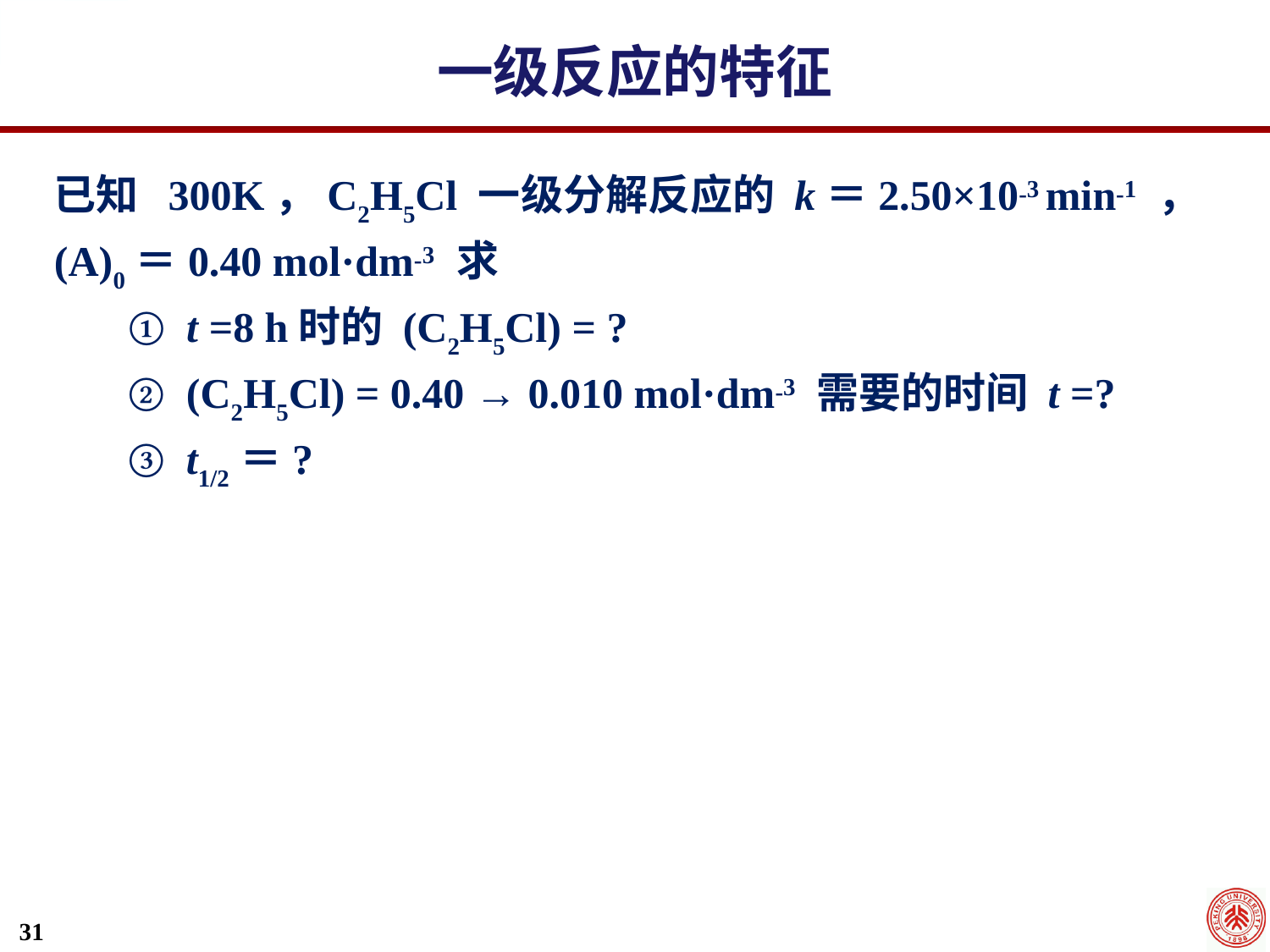

一级反应的特征

已知  300K，C2H5Cl 一级分解反应的 k＝2.50×10-3 min-1 ，
(A)0＝0.40 mol·dm-3  求
       ①  t =8 h时的 (C2H5Cl) = ?
       ②  (C2H5Cl) = 0.40 → 0.010 mol·dm-3 需要的时间 t =?
       ③  t1/2＝?
31